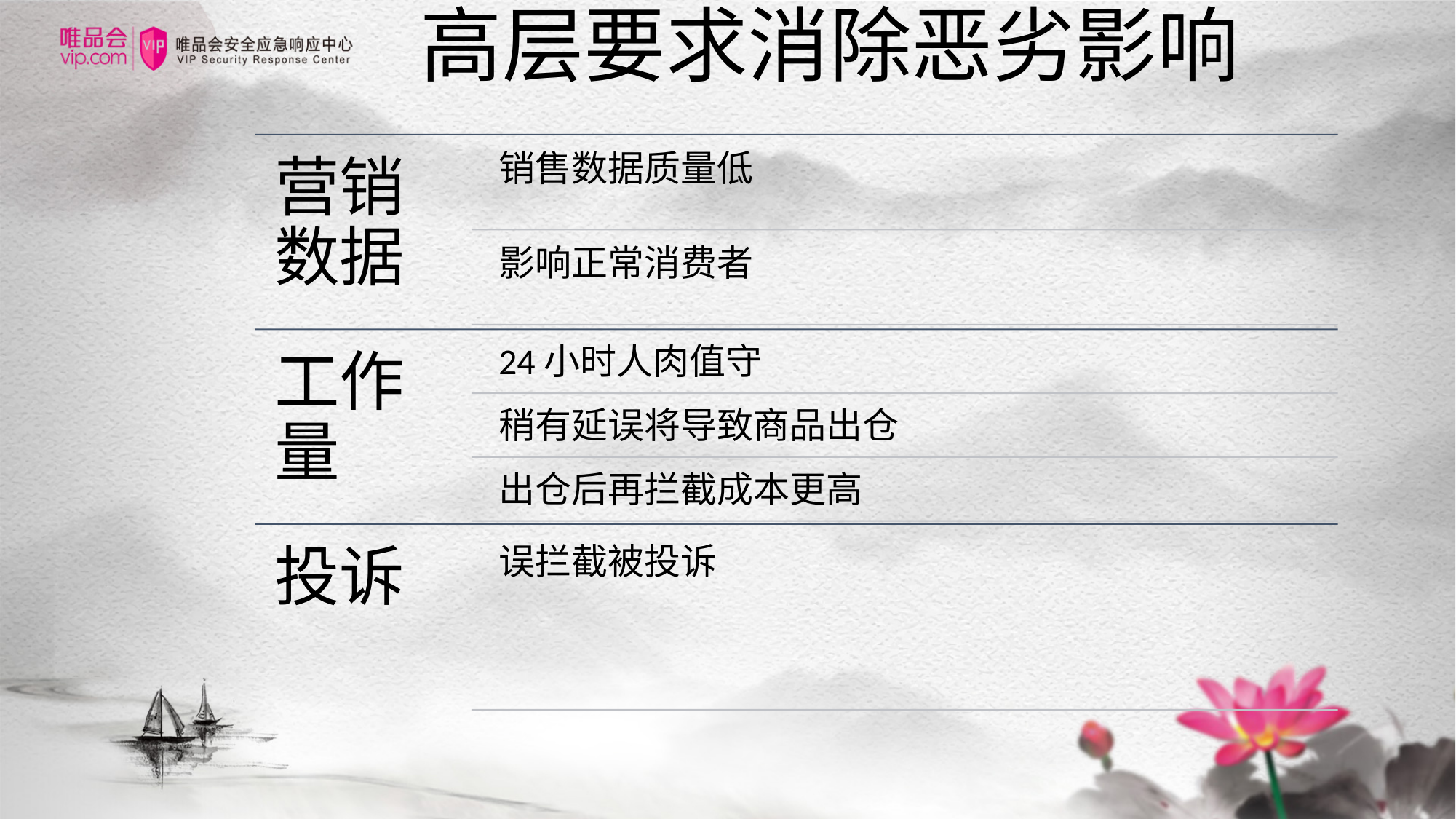

高层要求消除恶劣影响
营销数据
销售数据质量低
影响正常消费者
工作量
24小时人肉值守
稍有延误将导致商品出仓
出仓后再拦截成本更高
投诉
误拦截被投诉